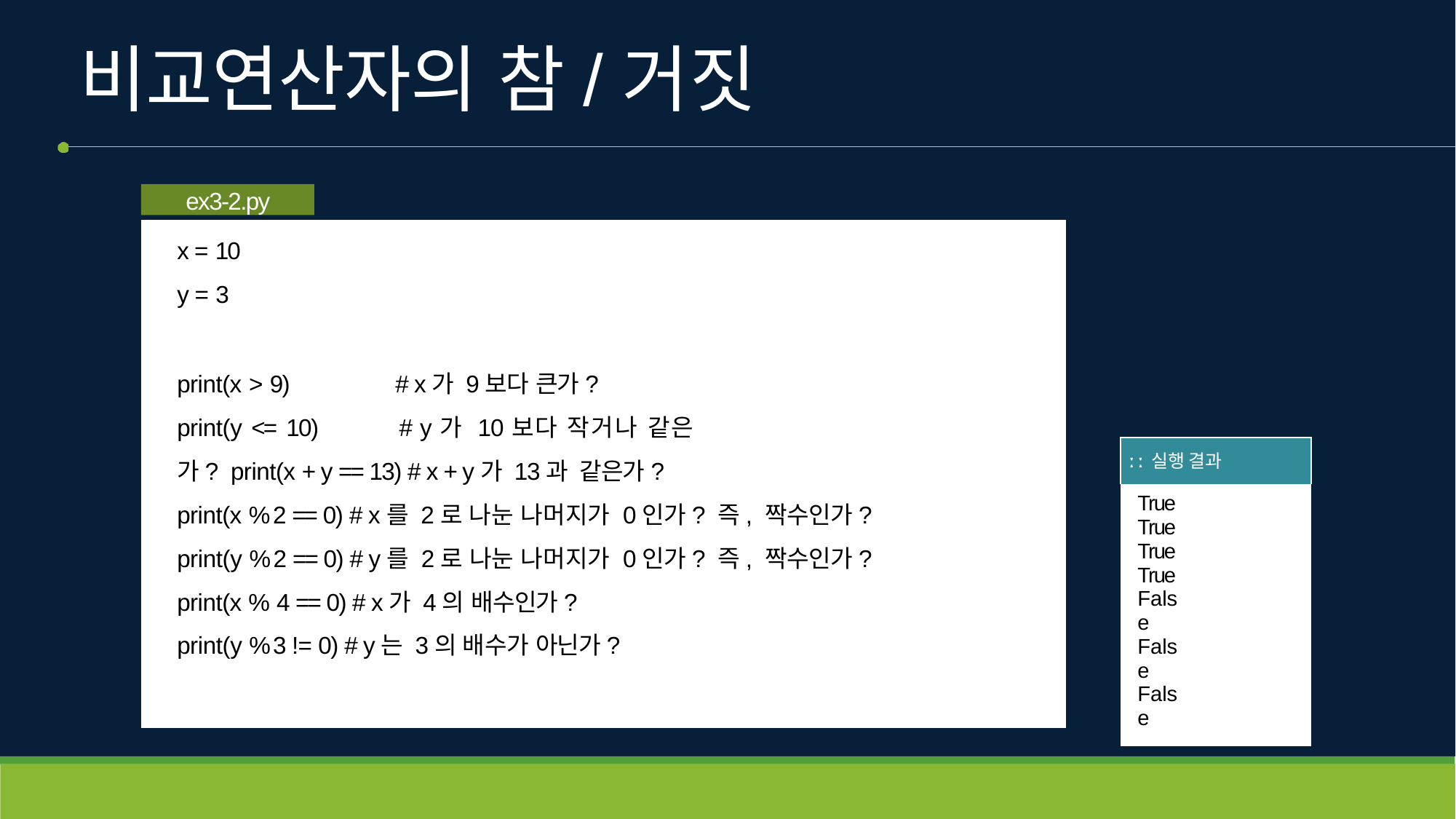

# 비교연산자의 참/거짓

ex3-2.py
x = 10
y = 3

print(x > 9)	# x가 9보다 큰가?
print(y <= 10)	# y가 10보다 작거나 같은가?  print(x + y == 13) # x + y가 13과 같은가?
print(x % 2 == 0) # x를 2로 나눈 나머지가 0인가? 즉, 짝수인가?  print(y % 2 == 0) # y를 2로 나눈 나머지가 0인가? 즉, 짝수인가?  print(x % 4 == 0) # x가 4의 배수인가?
print(y % 3 != 0) # y는 3의 배수가 아닌가?

| ː ː 실행 결과 |
| --- |
| True True True True False False False |